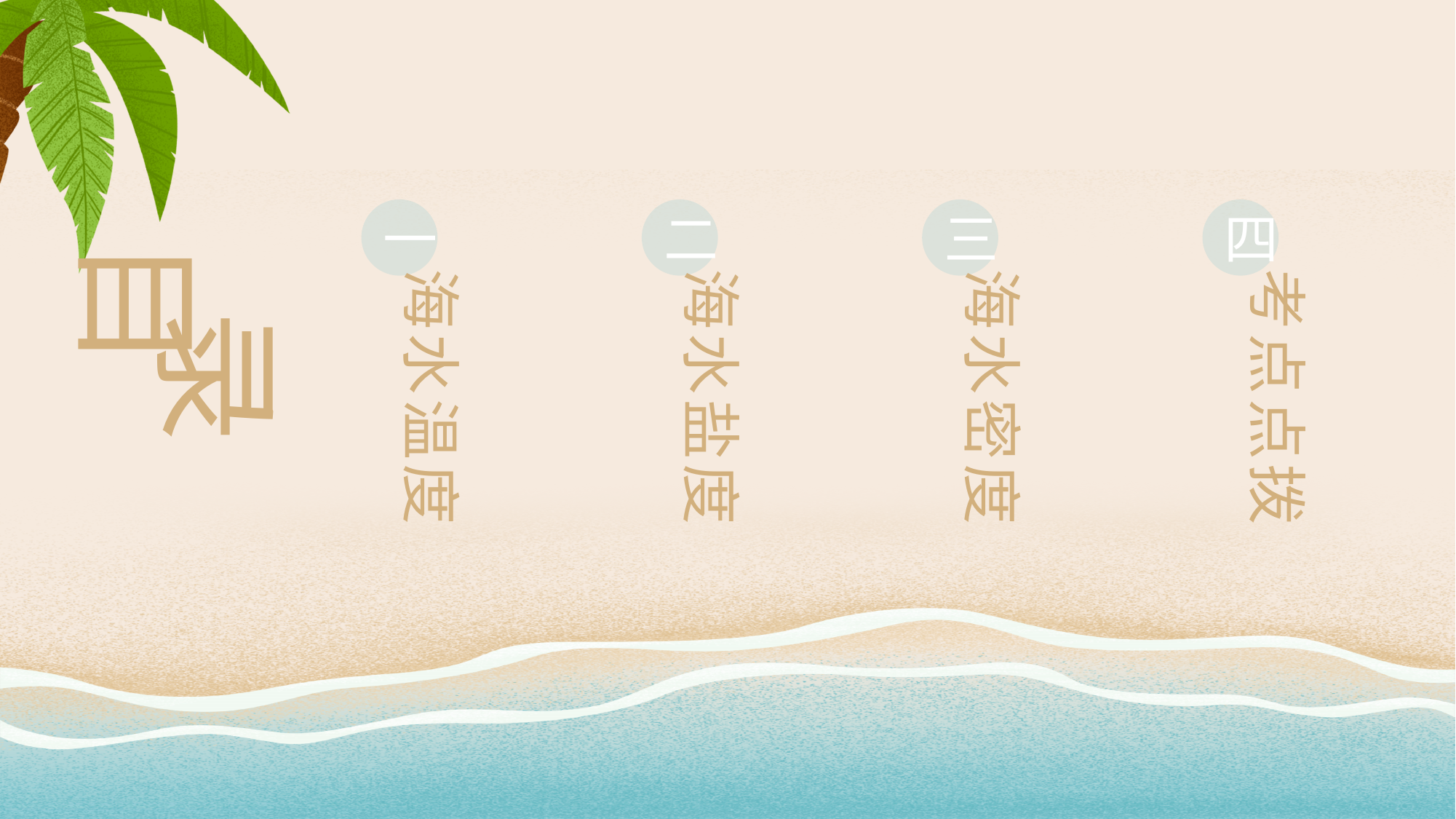

一
二
三
四
目
海水温度
海水盐度
海水密度
考点点拨
录